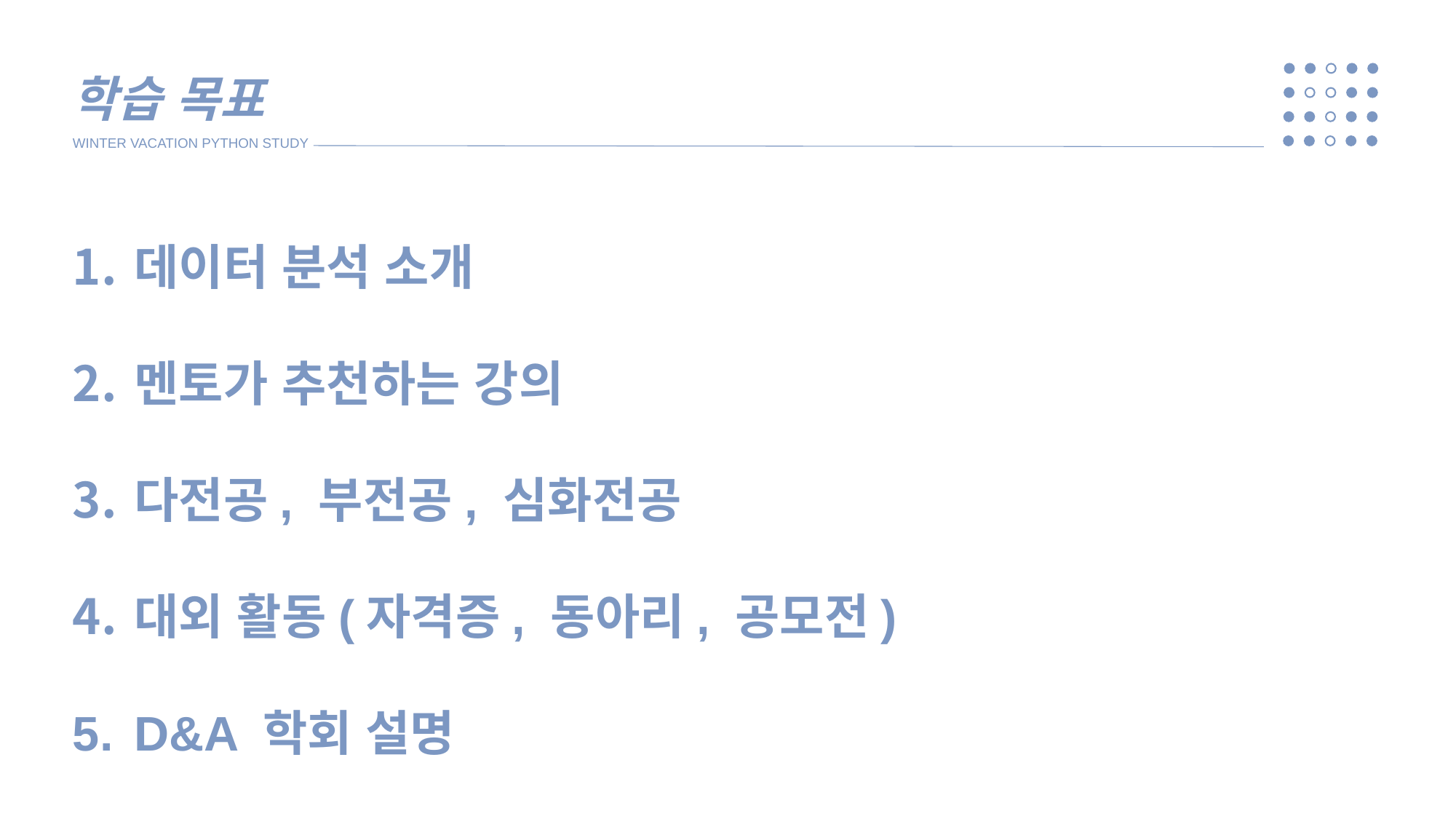

학습 목표
WINTER VACATION PYTHON STUDY

데이터 분석 소개
멘토가 추천하는 강의
다전공, 부전공, 심화전공
대외 활동(자격증, 동아리, 공모전)
D&A 학회 설명